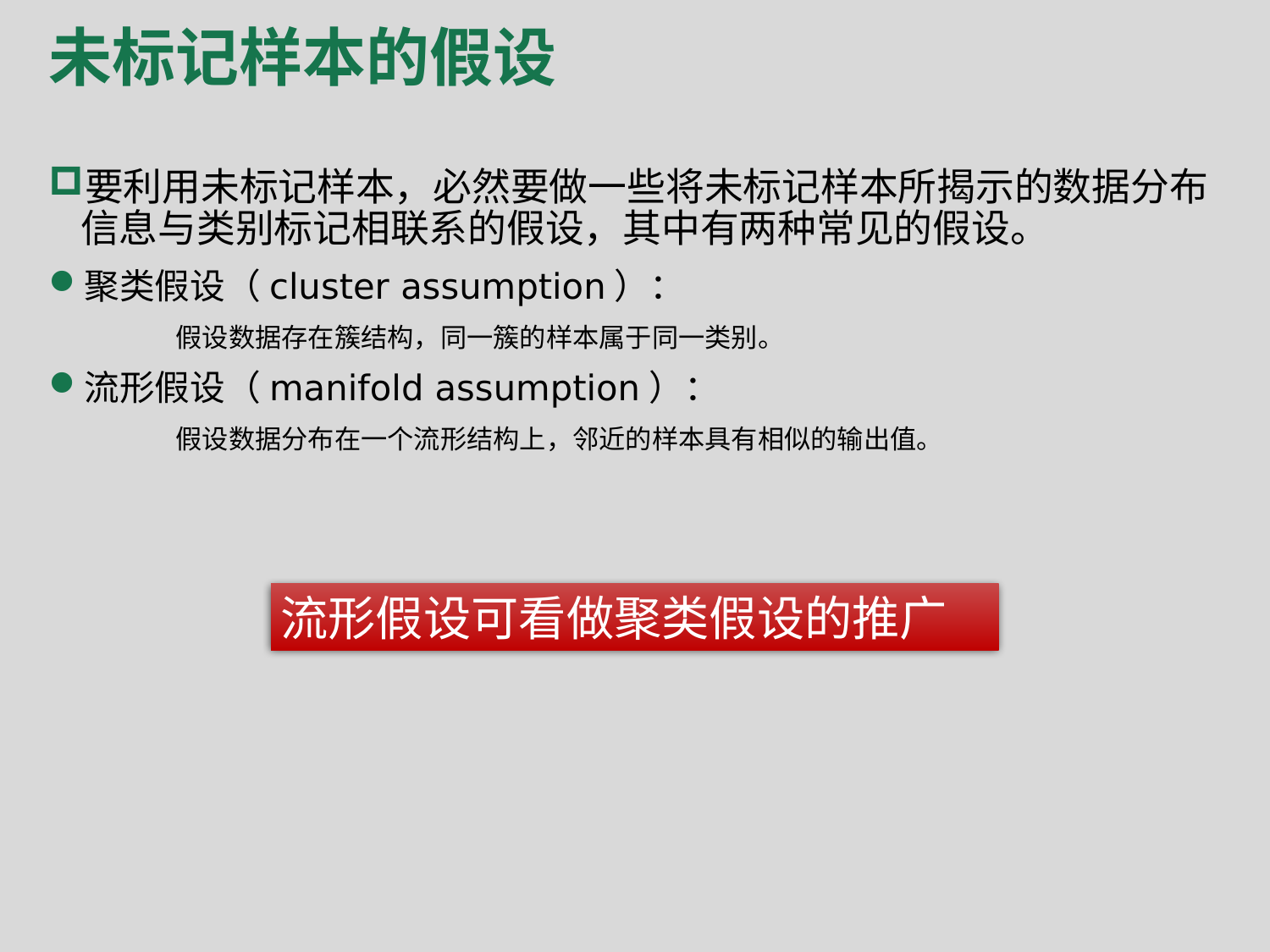

# 未标记样本的假设
要利用未标记样本，必然要做一些将未标记样本所揭示的数据分布信息与类别标记相联系的假设，其中有两种常见的假设。
聚类假设（cluster assumption）：
	假设数据存在簇结构，同一簇的样本属于同一类别。
流形假设（manifold assumption）：
	假设数据分布在一个流形结构上，邻近的样本具有相似的输出值。

流形假设可看做聚类假设的推广